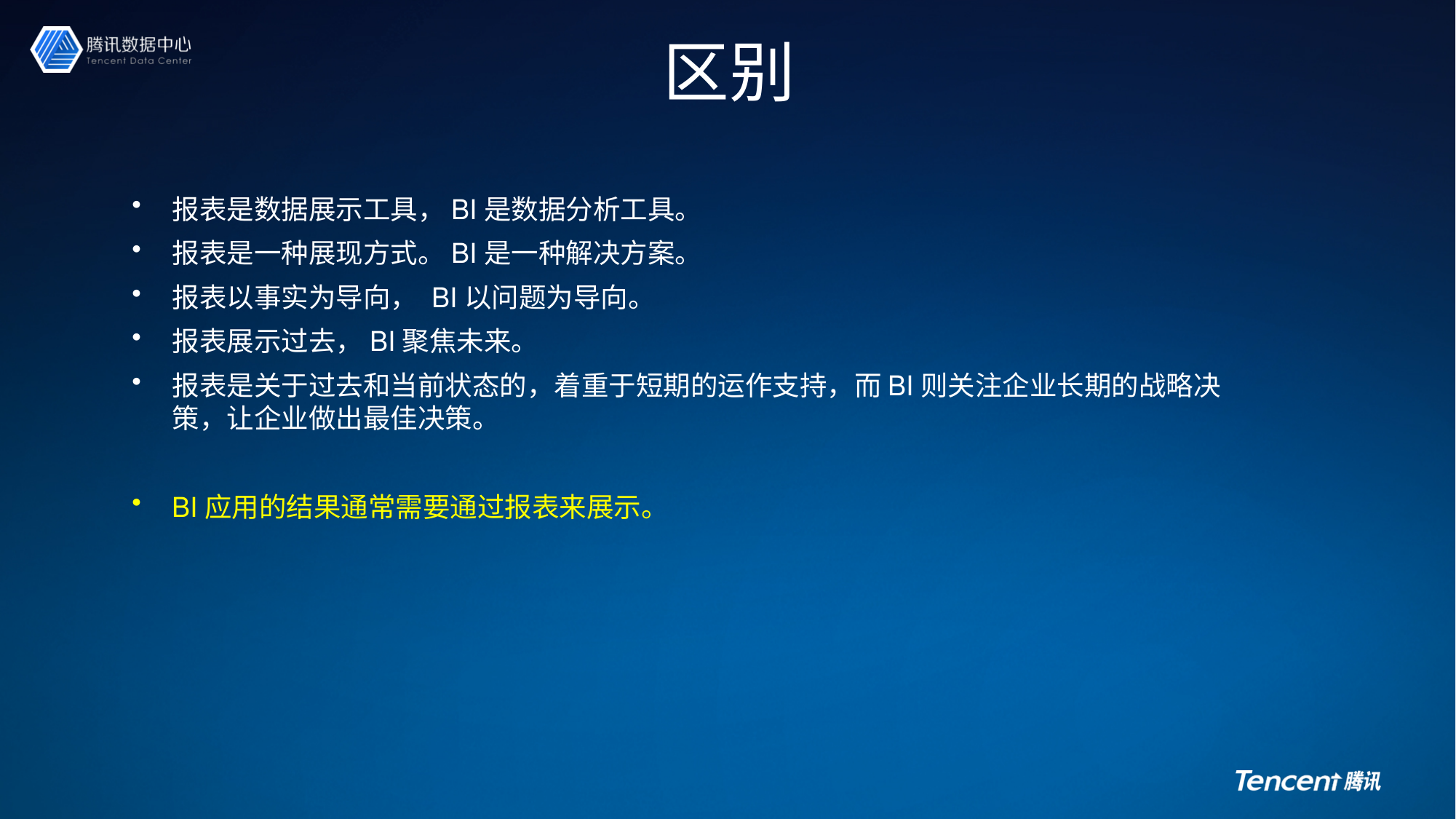

# 区别
报表是数据展示工具，BI是数据分析工具。
报表是一种展现方式。BI是一种解决方案。
报表以事实为导向， BI以问题为导向。
报表展示过去，BI聚焦未来。
报表是关于过去和当前状态的，着重于短期的运作支持，而BI则关注企业长期的战略决策，让企业做出最佳决策。

BI应用的结果通常需要通过报表来展示。